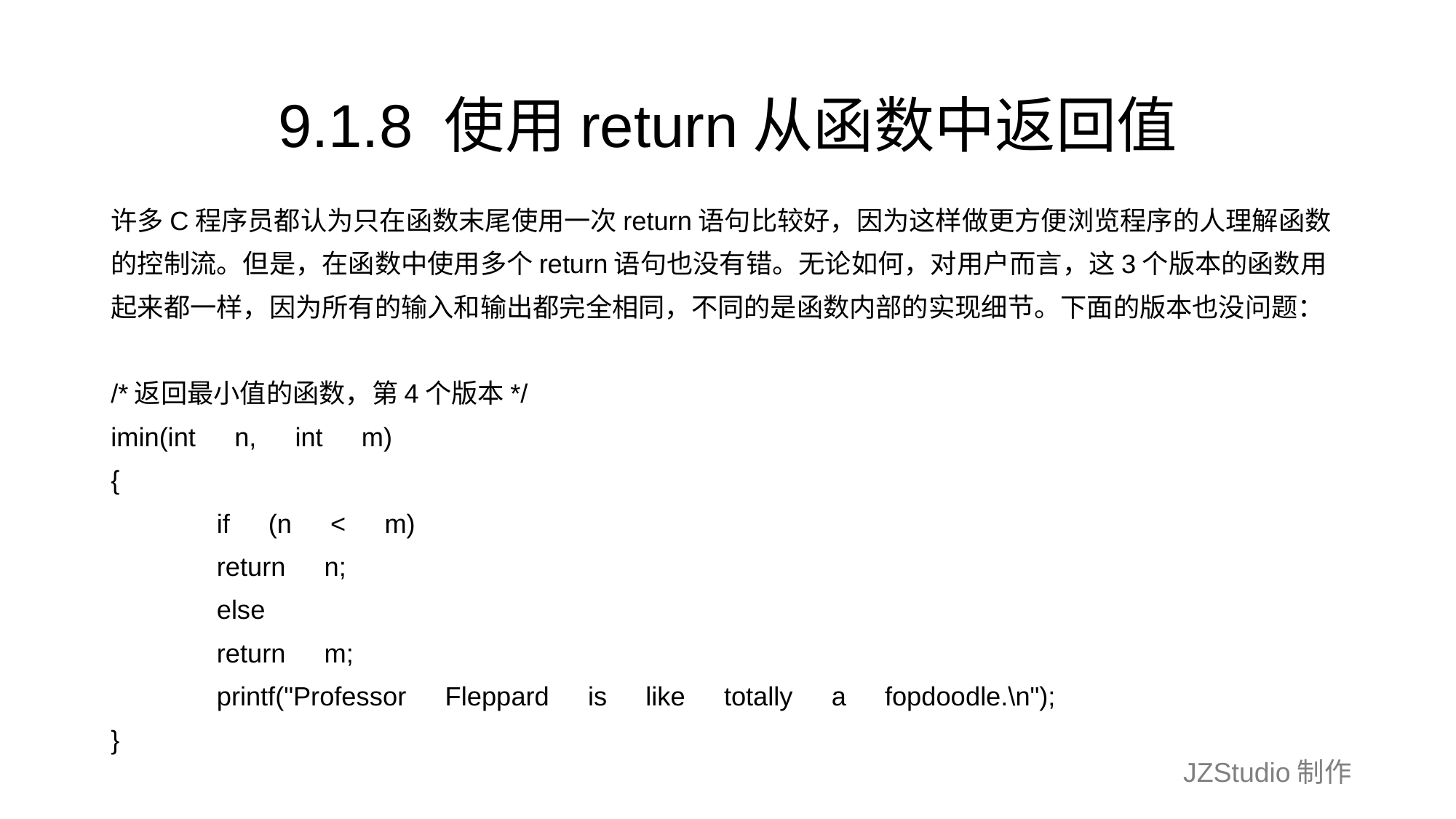

# 9.1.8 使用return从函数中返回值
许多C程序员都认为只在函数末尾使用一次return语句比较好，因为这样做更方便浏览程序的人理解函数
的控制流。但是，在函数中使用多个return语句也没有错。无论如何，对用户而言，这3个版本的函数用
起来都一样，因为所有的输入和输出都完全相同，不同的是函数内部的实现细节。下面的版本也没问题：

/*返回最小值的函数，第4个版本*/
imin(int　n,　int　m)
{
	if　(n　<　m)
		return　n;
	else
		return　m;
	printf("Professor　Fleppard　is　like　totally　a　fopdoodle.\n");
}